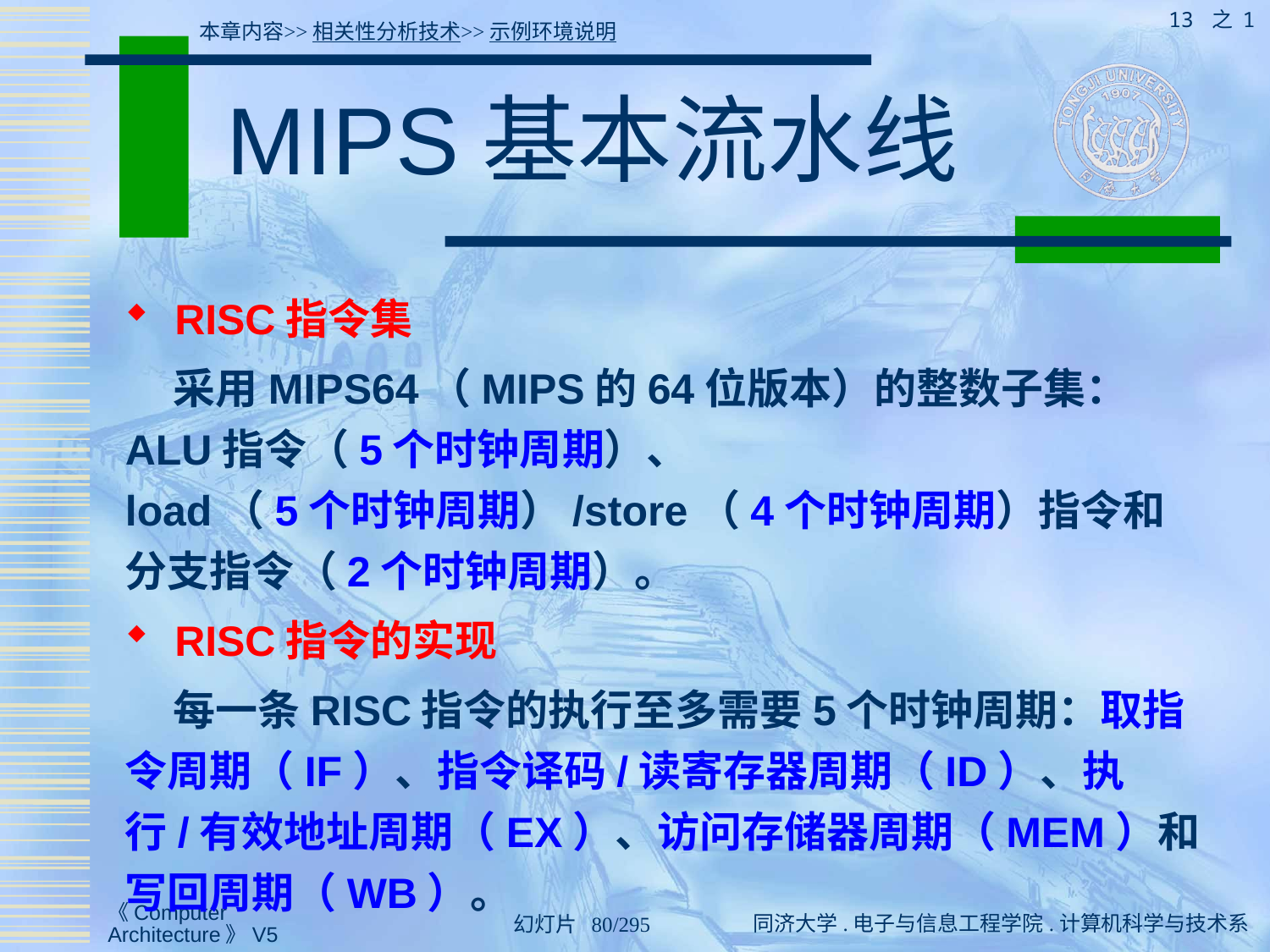

13 之 1
本章内容>>相关性分析技术>>示例环境说明
# MIPS基本流水线
  RISC指令集
    采用MIPS64（MIPS的64位版本）的整数子集：ALU指令（5个时钟周期）、 load（5个时钟周期）/store（4个时钟周期）指令和分支指令（2个时钟周期）。
  RISC指令的实现
    每一条RISC指令的执行至多需要5个时钟周期：取指令周期（IF）、指令译码/读寄存器周期（ID）、执行/有效地址周期（EX）、访问存储器周期（MEM）和写回周期（WB）。